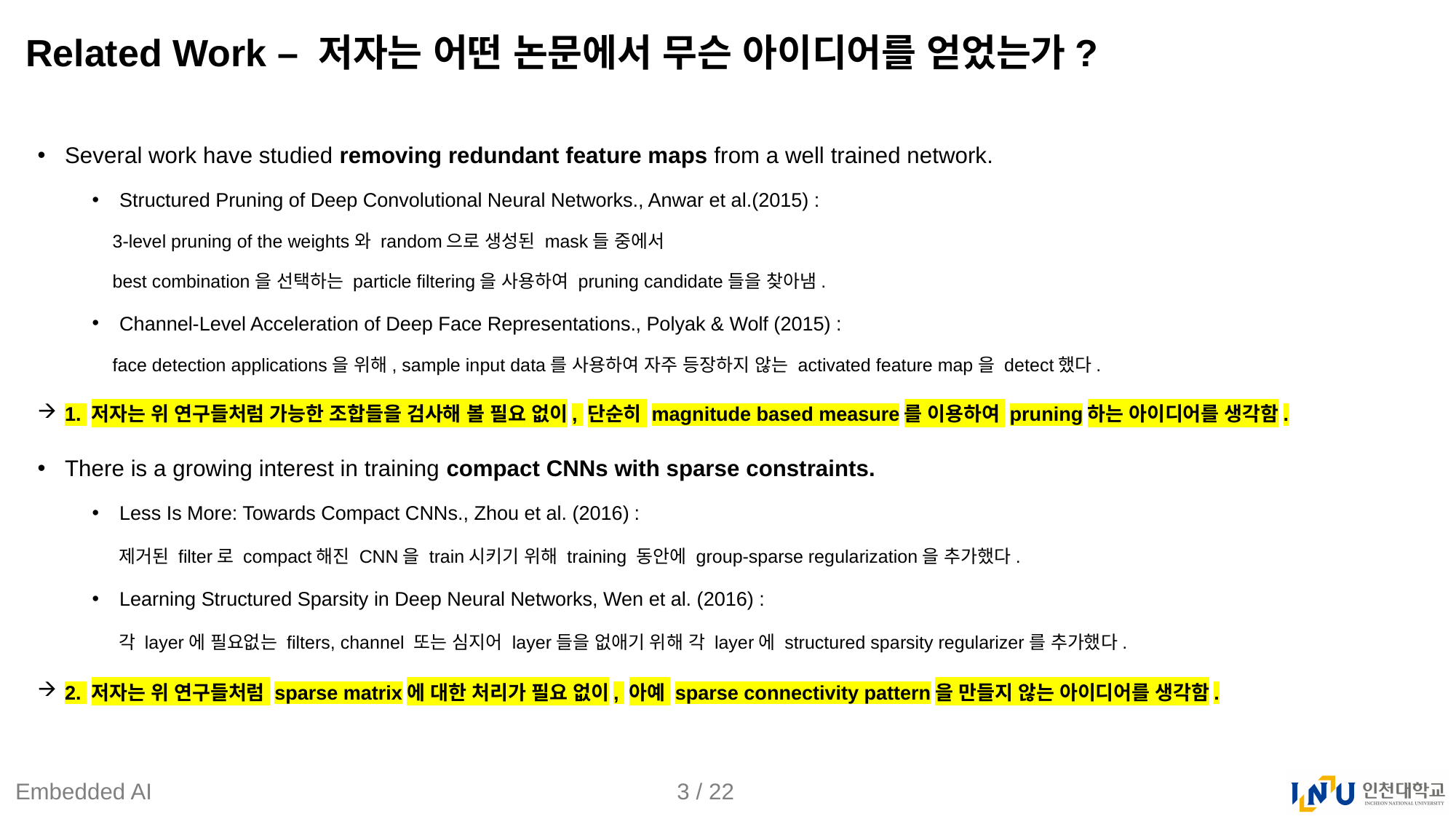

# Related Work – 저자는 어떤 논문에서 무슨 아이디어를 얻었는가?
Several work have studied removing redundant feature maps from a well trained network.
Structured Pruning of Deep Convolutional Neural Networks., Anwar et al.(2015) :
    3-level pruning of the weights와 random으로 생성된 mask들 중에서
    best combination을 선택하는 particle filtering을 사용하여 pruning candidate들을 찾아냄.
Channel-Level Acceleration of Deep Face Representations., Polyak & Wolf (2015) :
    face detection applications을 위해, sample input data를 사용하여 자주 등장하지 않는 activated feature map을 detect했다.
1. 저자는 위 연구들처럼 가능한 조합들을 검사해 볼 필요 없이, 단순히 magnitude based measure를 이용하여 pruning하는 아이디어를 생각함.
There is a growing interest in training compact CNNs with sparse constraints.
Less Is More: Towards Compact CNNs., Zhou et al. (2016) :
    제거된 filter로 compact해진 CNN을 train시키기 위해 training 동안에 group-sparse regularization을 추가했다.
Learning Structured Sparsity in Deep Neural Networks, Wen et al. (2016) :
    각 layer에 필요없는 filters, channel 또는 심지어 layer들을 없애기 위해 각 layer에 structured sparsity regularizer를 추가했다.
2. 저자는 위 연구들처럼 sparse matrix에 대한 처리가 필요 없이, 아예 sparse connectivity pattern을 만들지 않는 아이디어를 생각함.